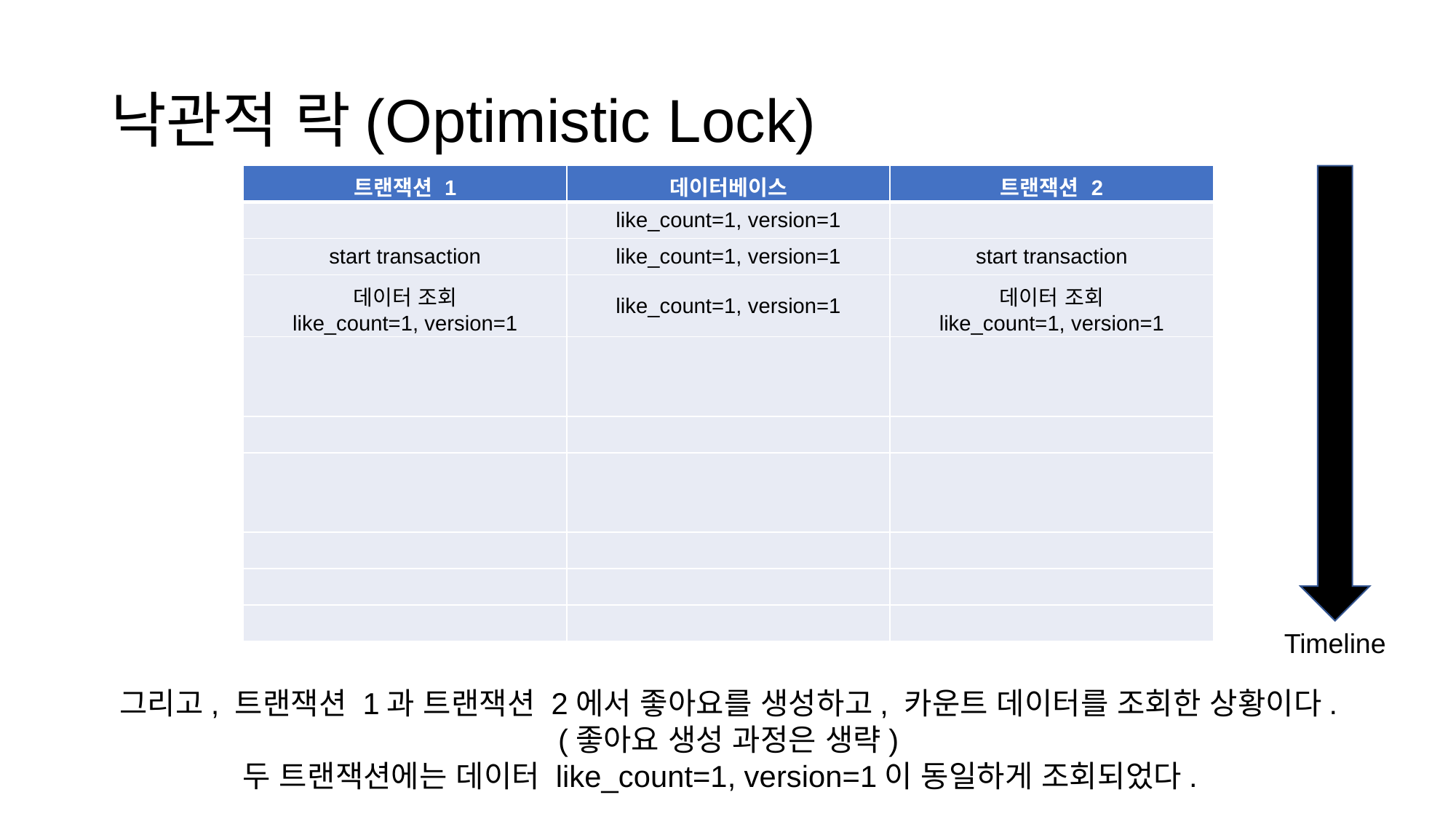

# 낙관적 락(Optimistic Lock)
| 트랜잭션 1 | 데이터베이스 | 트랜잭션 2 |
| --- | --- | --- |
|  | like\_count=1, version=1 |  |
| start transaction | like\_count=1, version=1 | start transaction |
| 데이터 조회 like\_count=1, version=1 | like\_count=1, version=1 | 데이터 조회 like\_count=1, version=1 |
|  |  |  |
|  |  |  |
|  |  |  |
|  |  |  |
|  |  |  |
|  |  |  |

Timeline
그리고, 트랜잭션 1과 트랜잭션 2에서 좋아요를 생성하고, 카운트 데이터를 조회한 상황이다.
(좋아요 생성 과정은 생략)
두 트랜잭션에는 데이터 like_count=1, version=1이 동일하게 조회되었다.